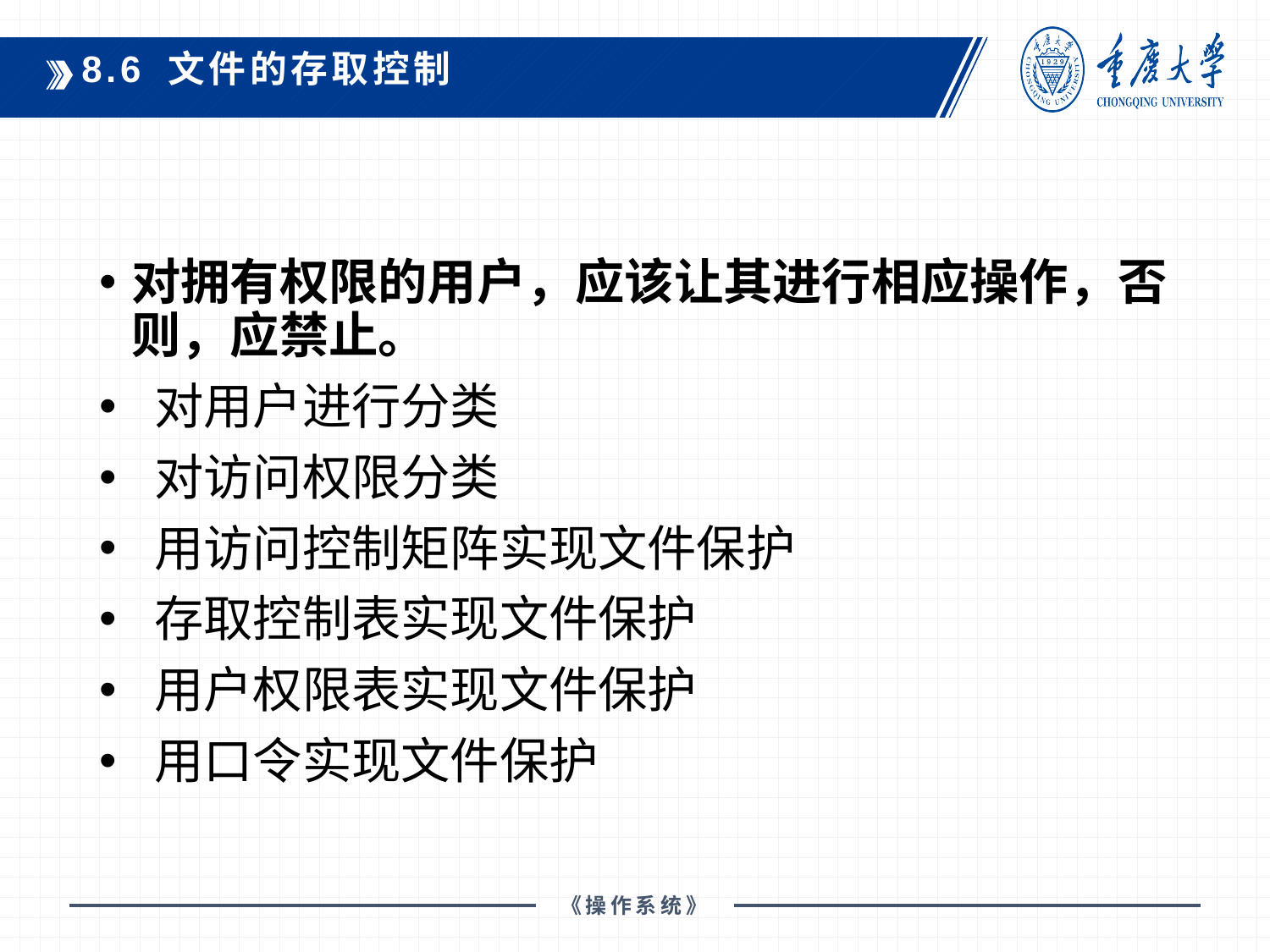

8.6 文件的存取控制

对拥有权限的用户，应该让其进行相应操作，否则，应禁止。
 对用户进行分类
 对访问权限分类
 用访问控制矩阵实现文件保护
 存取控制表实现文件保护
 用户权限表实现文件保护
 用口令实现文件保护